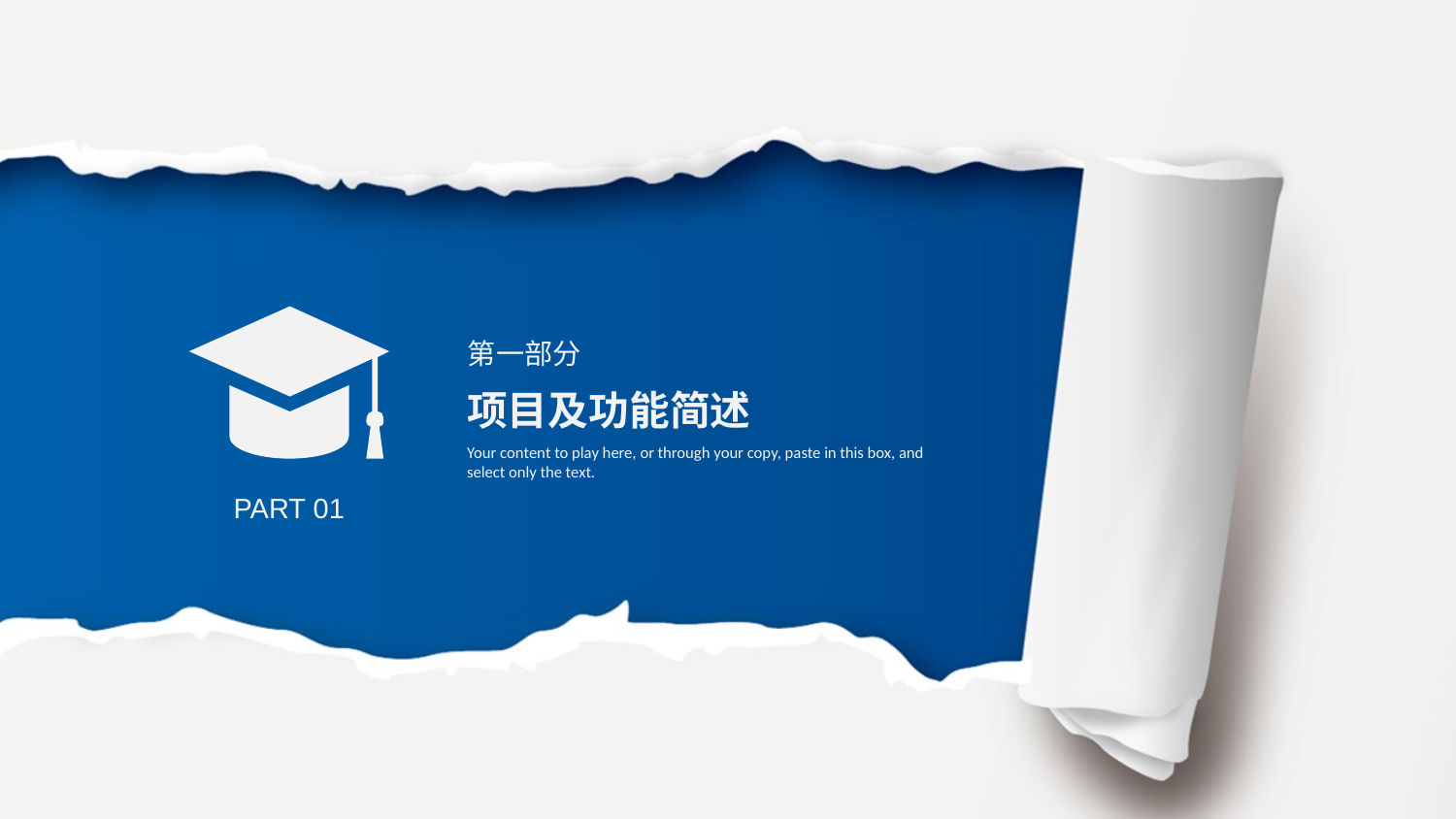

第一部分
项目及功能简述
Your content to play here, or through your copy, paste in this box, and select only the text.
PART 01